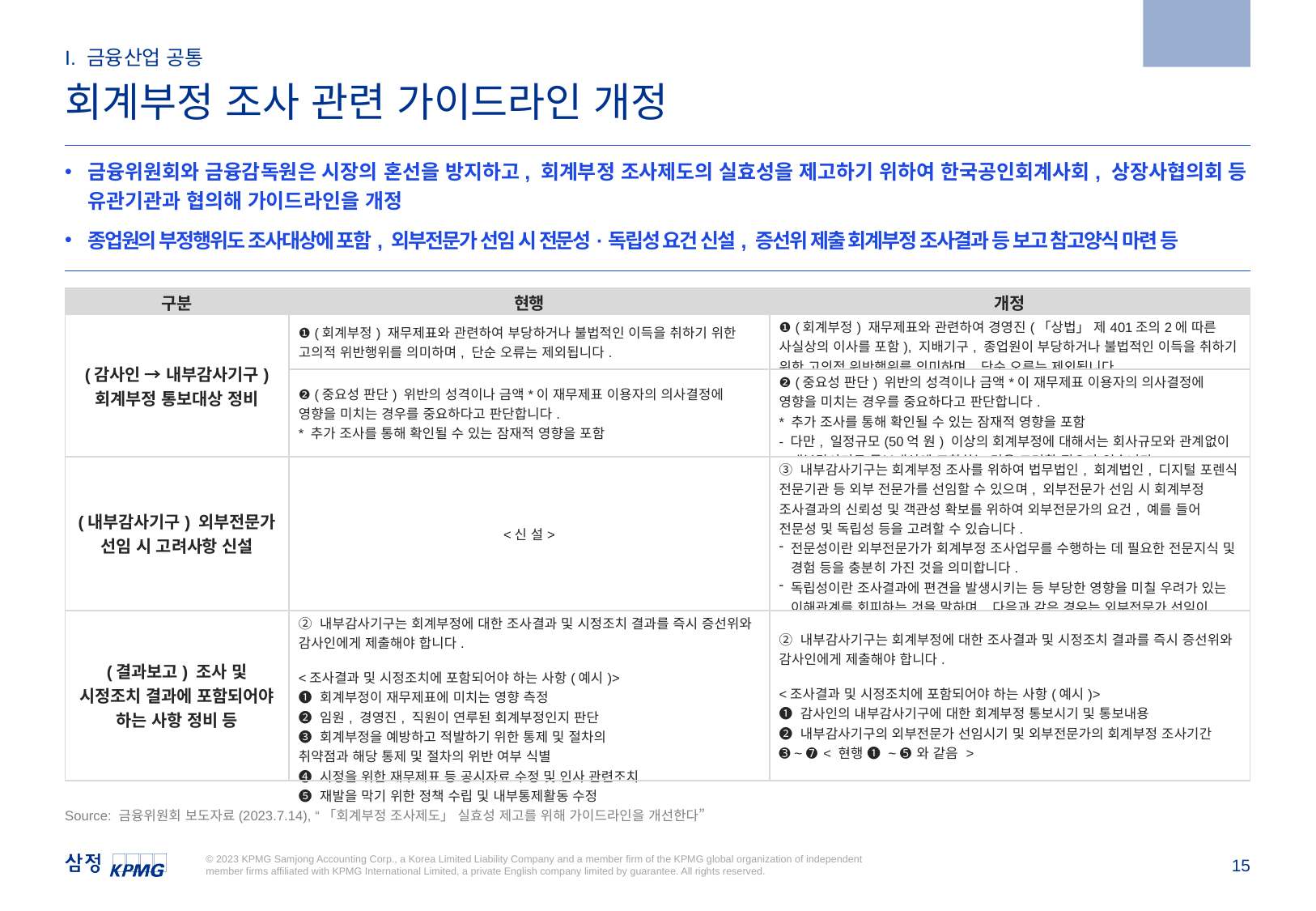

2023.7.14
I. 금융산업 공통
회계부정 조사 관련 가이드라인 개정
금융위원회와 금융감독원은 시장의 혼선을 방지하고, 회계부정 조사제도의 실효성을 제고하기 위하여 한국공인회계사회, 상장사협의회 등 유관기관과 협의해 가이드라인을 개정
종업원의 부정행위도 조사대상에 포함, 외부전문가 선임 시 전문성·독립성 요건 신설, 증선위 제출 회계부정 조사결과 등 보고 참고양식 마련 등
| 구분 | 현행 | 개정 |
| --- | --- | --- |
| (감사인 → 내부감사기구) 회계부정 통보대상 정비 | ❶ (회계부정) 재무제표와 관련하여 부당하거나 불법적인 이득을 취하기 위한 고의적 위반행위를 의미하며, 단순 오류는 제외됩니다. | ❶ (회계부정) 재무제표와 관련하여 경영진(「상법」 제401조의2에 따른 사실상의 이사를 포함), 지배기구, 종업원이 부당하거나 불법적인 이득을 취하기 위한 고의적 위반행위를 의미하며, 단순 오류는 제외됩니다. |
|  | ❷ (중요성 판단) 위반의 성격이나 금액\*이 재무제표 이용자의 의사결정에 영향을 미치는 경우를 중요하다고 판단합니다. \* 추가 조사를 통해 확인될 수 있는 잠재적 영향을 포함 | ❷ (중요성 판단) 위반의 성격이나 금액\*이 재무제표 이용자의 의사결정에 영향을 미치는 경우를 중요하다고 판단합니다. \* 추가 조사를 통해 확인될 수 있는 잠재적 영향을 포함 - 다만, 일정규모(50억 원) 이상의 회계부정에 대해서는 회사규모와 관계없이 내부감사기구 통보대상에 포함하는 것을 고려할 필요가 있습니다. |
| (내부감사기구) 외부전문가 선임 시 고려사항 신설 | <신 설> | ③ 내부감사기구는 회계부정 조사를 위하여 법무법인, 회계법인, 디지털 포렌식 전문기관 등 외부 전문가를 선임할 수 있으며, 외부전문가 선임 시 회계부정 조사결과의 신뢰성 및 객관성 확보를 위하여 외부전문가의 요건, 예를 들어 전문성 및 독립성 등을 고려할 수 있습니다. 전문성이란 외부전문가가 회계부정 조사업무를 수행하는 데 필요한 전문지식 및 경험 등을 충분히 가진 것을 의미합니다. 독립성이란 조사결과에 편견을 발생시키는 등 부당한 영향을 미칠 우려가 있는 이해관계를 회피하는 것을 말하며, 다음과 같은 경우는 외부전문가 선임이 독립성 측면에서 적절치 않다고 판단될 수 있습니다. |
| (결과보고) 조사 및 시정조치 결과에 포함되어야 하는 사항 정비 등 | ② 내부감사기구는 회계부정에 대한 조사결과 및 시정조치 결과를 즉시 증선위와 감사인에게 제출해야 합니다. <조사결과 및 시정조치에 포함되어야 하는 사항(예시)> ➊ 회계부정이 재무제표에 미치는 영향 측정 ➋ 임원, 경영진, 직원이 연루된 회계부정인지 판단 ➌ 회계부정을 예방하고 적발하기 위한 통제 및 절차의 취약점과 해당 통제 및 절차의 위반 여부 식별 ➍ 시정을 위한 재무제표 등 공시자료 수정 및 인사 관련조치 ➎ 재발을 막기 위한 정책 수립 및 내부통제활동 수정 | ② 내부감사기구는 회계부정에 대한 조사결과 및 시정조치 결과를 즉시 증선위와 감사인에게 제출해야 합니다. <조사결과 및 시정조치에 포함되어야 하는 사항(예시)> ➊ 감사인의 내부감사기구에 대한 회계부정 통보시기 및 통보내용 ➋ 내부감사기구의 외부전문가 선임시기 및 외부전문가의 회계부정 조사기간 ➌ ~ ➐ < 현행 ➊ ~ ➎와 같음 > |
Source: 금융위원회 보도자료(2023.7.14), “「회계부정 조사제도」 실효성 제고를 위해 가이드라인을 개선한다”